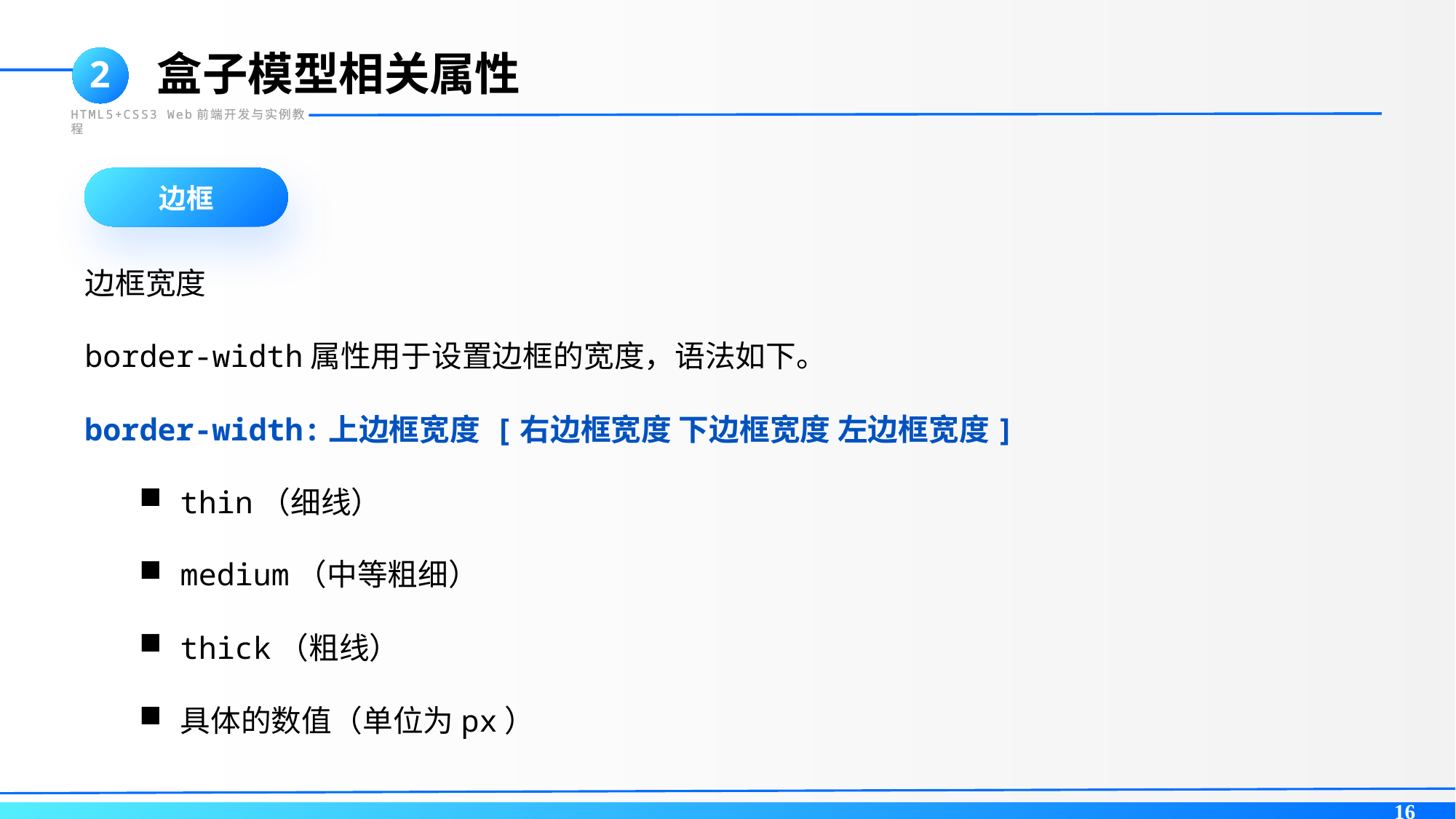

盒子模型相关属性
2
HTML5+CSS3 Web前端开发与实例教程
边框
边框宽度
border-width属性用于设置边框的宽度，语法如下。
border-width:上边框宽度 [右边框宽度 下边框宽度 左边框宽度]
thin（细线）
medium（中等粗细）
thick（粗线）
具体的数值（单位为px）

16